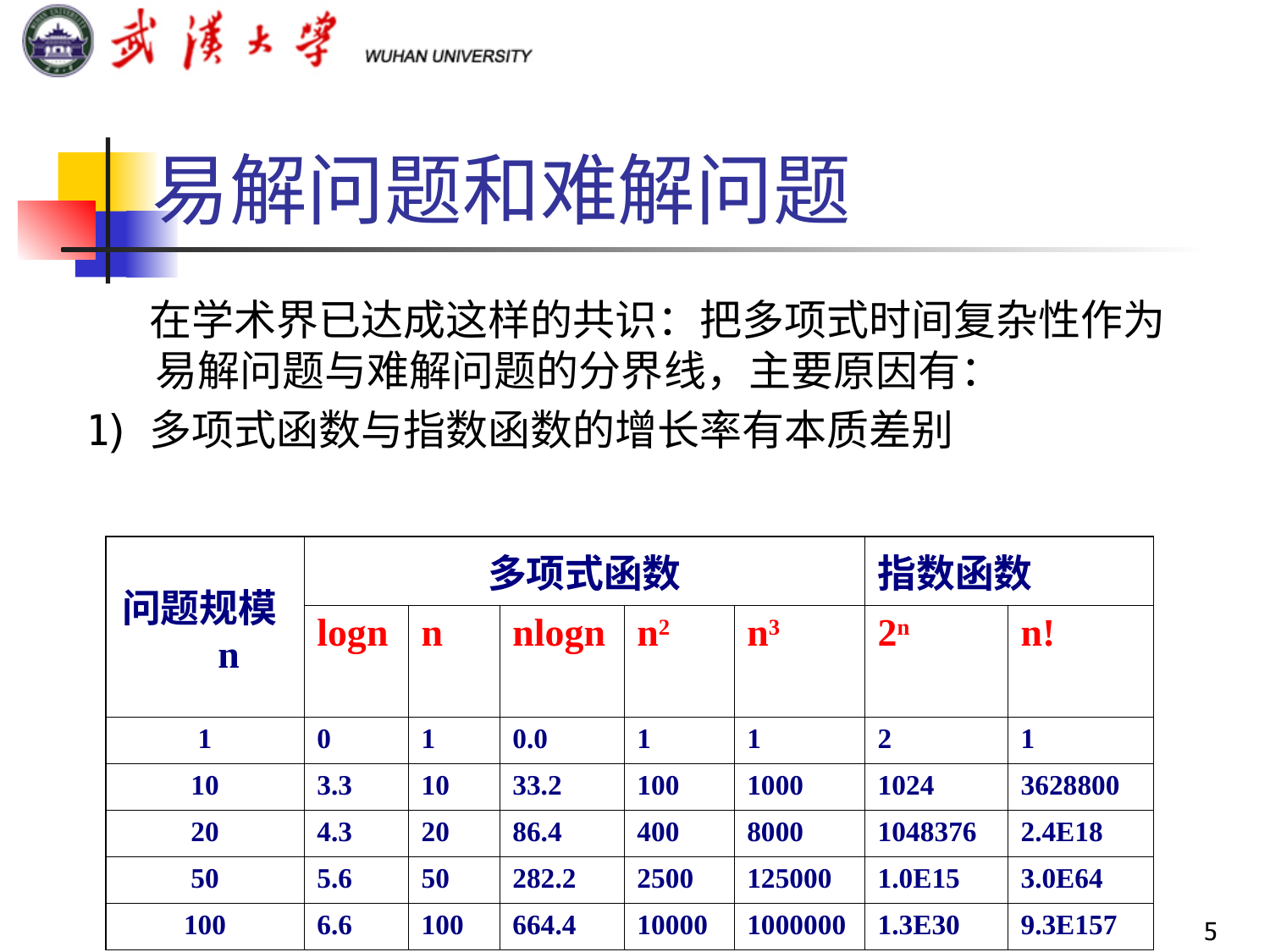

# 易解问题和难解问题
      在学术界已达成这样的共识：把多项式时间复杂性作为易解问题与难解问题的分界线，主要原因有：
1) 多项式函数与指数函数的增长率有本质差别
| 问题规模n | 多项式函数 |  |  |  |  | 指数函数 |  |
| --- | --- | --- | --- | --- | --- | --- | --- |
|  | logn | n | nlogn | n2 | n3 | 2n | n! |
| 1 | 0 | 1 | 0.0 | 1 | 1 | 2 | 1 |
| 10 | 3.3 | 10 | 33.2 | 100 | 1000 | 1024 | 3628800 |
| 20 | 4.3 | 20 | 86.4 | 400 | 8000 | 1048376 | 2.4E18 |
| 50 | 5.6 | 50 | 282.2 | 2500 | 125000 | 1.0E15 | 3.0E64 |
| 100 | 6.6 | 100 | 664.4 | 10000 | 1000000 | 1.3E30 | 9.3E157 |
5